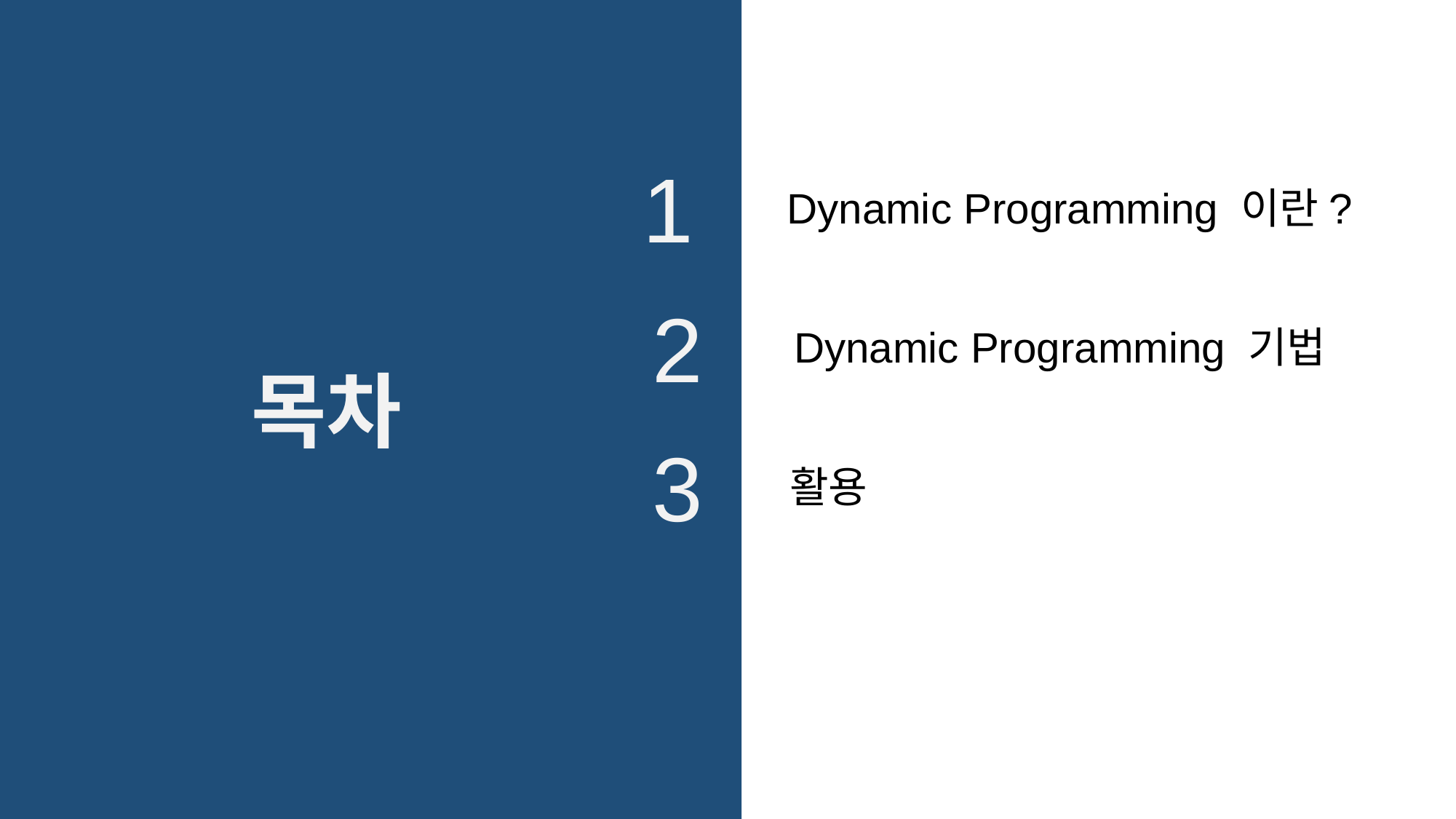

1
Dynamic Programming 이란?
2
Dynamic Programming 기법
목차
3
활용